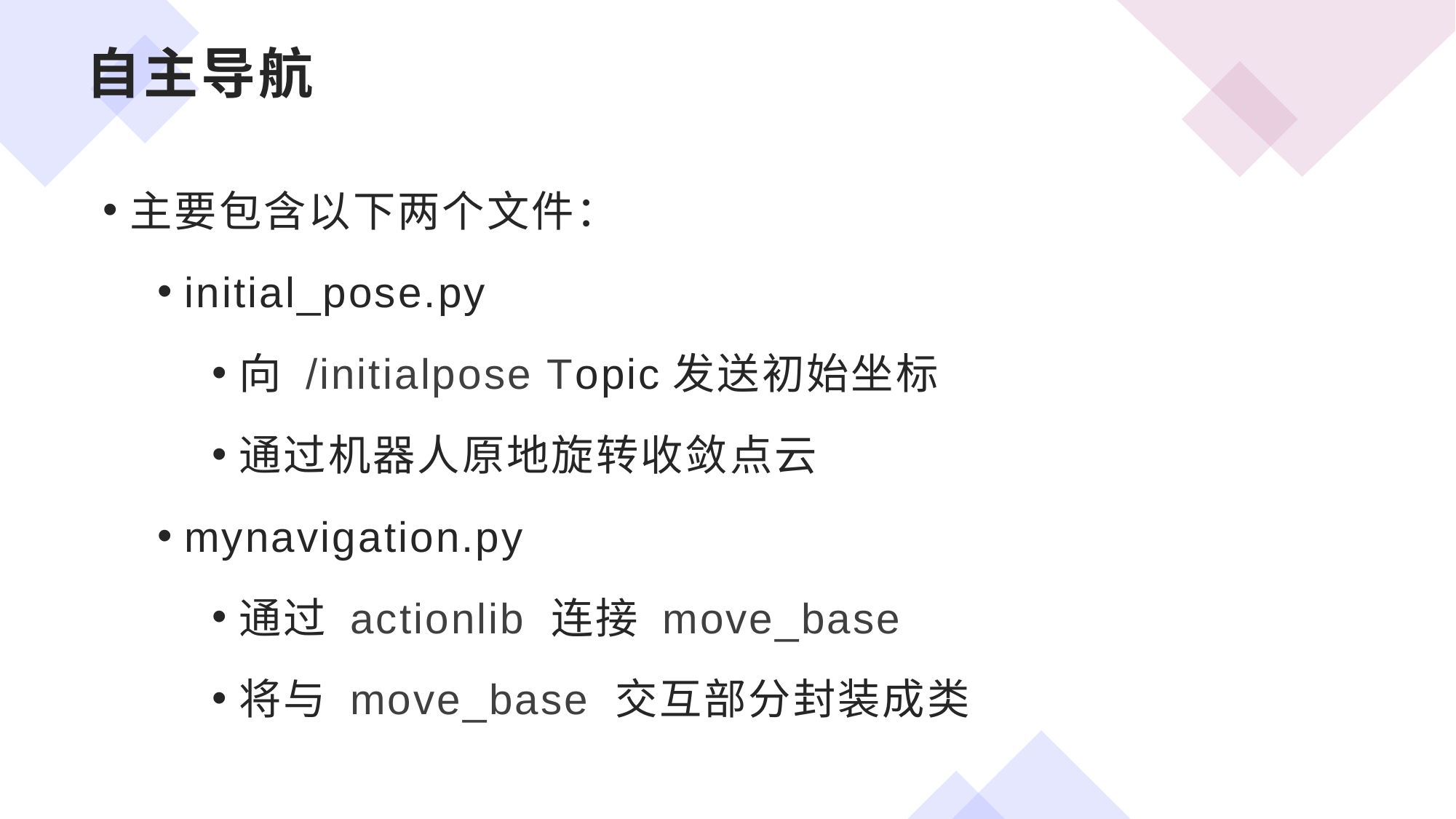

自主导航

# 自主导航

主要包含以下两个文件：
initial_pose.py
向 /initialpose Topic发送初始坐标
通过机器人原地旋转收敛点云
mynavigation.py
通过 actionlib 连接 move_base
将与 move_base 交互部分封装成类